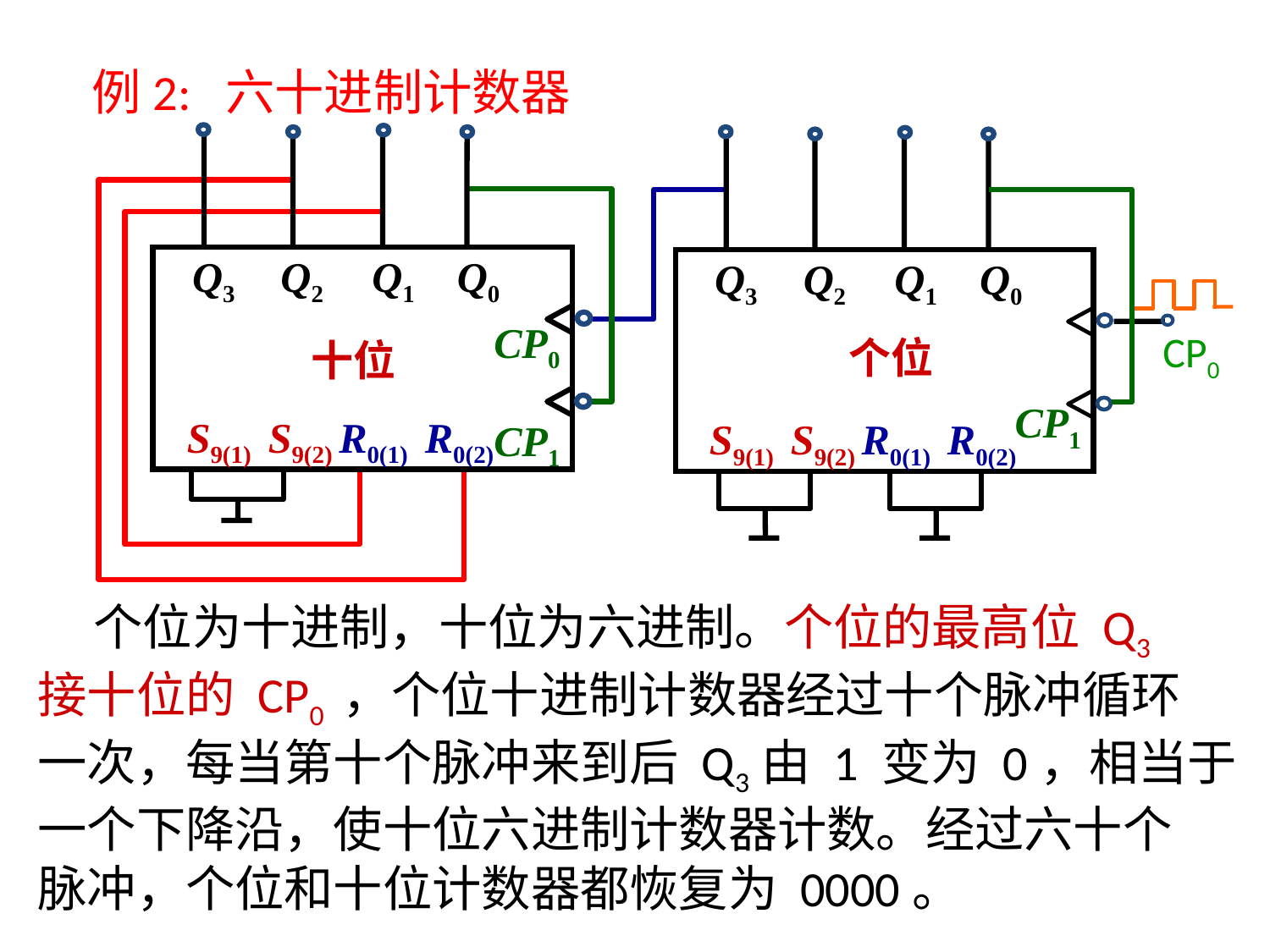

例2:  六十进制计数器

Q3      Q2     Q1    Q0

CP0
CP1

   十位

S9(1)  S9(2) R0(1)  R0(2)

Q3      Q2     Q1    Q0

CP1

CP0

    个位

S9(1)  S9(2) R0(1)  R0(2)

    个位为十进制，十位为六进制。个位的最高位 Q3
接十位的 CP0 ，个位十进制计数器经过十个脉冲循环
一次，每当第十个脉冲来到后 Q3由 1 变为 0，相当于
一个下降沿，使十位六进制计数器计数。经过六十个
脉冲，个位和十位计数器都恢复为 0000。